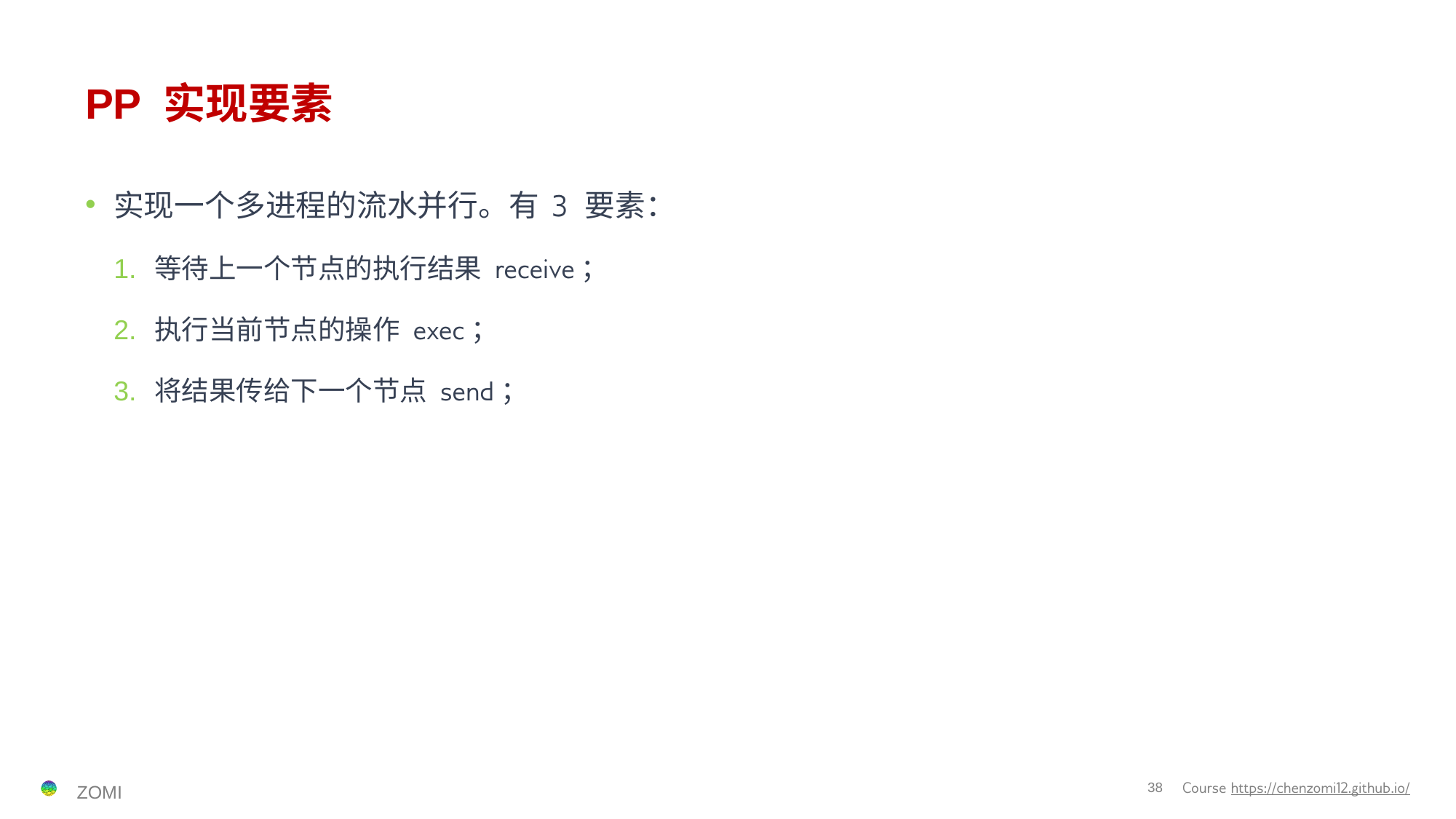

# PP 实现要素
实现一个多进程的流水并行。有 3 要素：
等待上一个节点的执行结果 receive；
执行当前节点的操作 exec；
将结果传给下一个节点 send；